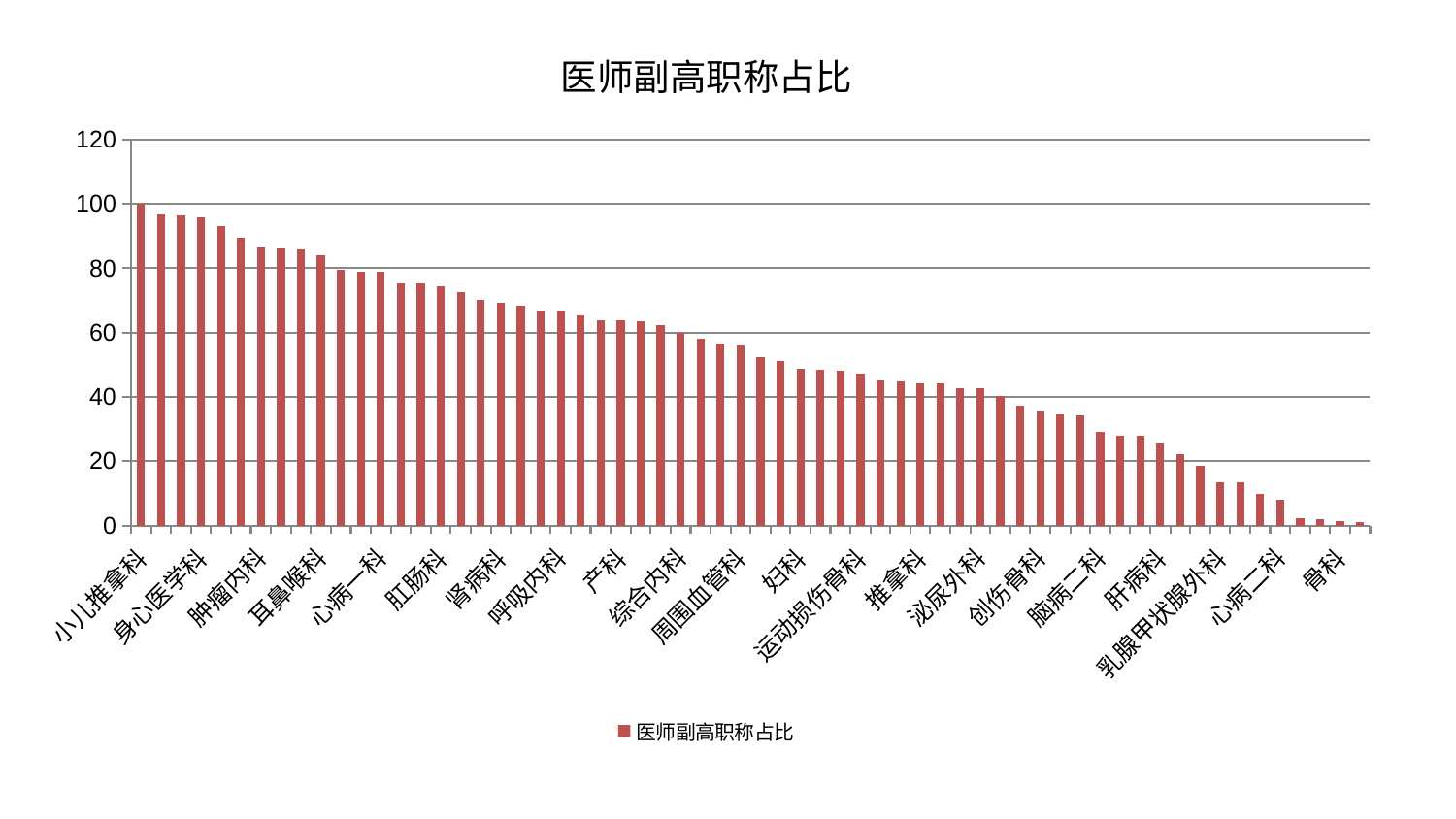

### Chart: 医师副高职称占比

| Category | 医师副高职称占比 |
|---|---|
| 小儿推拿科 | 99.99999999999999 |
| 心病四科 | 96.65922369068258 |
| 胸外科 | 96.44192980831754 |
| 身心医学科 | 95.79061550140078 |
| 针灸科 | 93.07424046376727 |
| 关节骨科 | 89.63143517312217 |
| 肿瘤内科 | 86.44245911226294 |
| 显微骨科 | 86.0912750844393 |
| 眼科 | 85.8655103295347 |
| 耳鼻喉科 | 83.9613821947055 |
| 东区重症医学科 | 79.56043143076649 |
| 中医经典科 | 79.01616138565677 |
| 心病一科 | 78.82583456215005 |
| 老年医学科 | 75.25635908909621 |
| 普通外科 | 75.22400929708134 |
| 肛肠科 | 74.28027830824166 |
| 肝胆外科 | 72.67691300739456 |
| 妇科妇二科合并 | 70.06985281506633 |
| 肾病科 | 69.1845594821877 |
| 重症医学科 | 68.30920872073524 |
| 血液科 | 66.96556642493627 |
| 呼吸内科 | 66.8586691039004 |
| 神经外科 | 65.22386138966841 |
| 西区重症医学科 | 63.91804439797842 |
| 产科 | 63.90962741045937 |
| 妇二科 | 63.57313788361053 |
| 脑病一科 | 62.46962076012346 |
| 综合内科 | 59.920710163448526 |
| 皮肤科 | 58.15045010900337 |
| 脊柱骨科 | 56.68838741532975 |
| 周围血管科 | 55.8479373402022 |
| 内分泌科 | 52.30934737659275 |
| 男科 | 51.120868366910976 |
| 妇科 | 48.7794909111016 |
| 康复科 | 48.57089492990497 |
| 口腔科 | 48.27726724856948 |
| 运动损伤骨科 | 47.186941821407856 |
| 儿科 | 45.08455511210093 |
| 神经内科 | 44.74016667126341 |
| 推拿科 | 44.14267698071851 |
| 医院 | 44.070278342083355 |
| 微创骨科 | 42.62397636515144 |
| 泌尿外科 | 42.61133337295248 |
| 小儿骨科 | 40.40395956625431 |
| 肾脏内科 | 37.22555574858304 |
| 创伤骨科 | 35.480888331847 |
| 东区肾病科 | 34.55580889950154 |
| 心血管内科 | 34.20178572882143 |
| 脑病二科 | 29.25492623562496 |
| 风湿病科 | 27.82227130131187 |
| 脾胃科消化科合并 | 27.77144373891342 |
| 肝病科 | 25.48206419291138 |
| 心病三科 | 22.158211729649768 |
| 中医外治中心 | 18.622905851242898 |
| 乳腺甲状腺外科 | 13.441488120720804 |
| 美容皮肤科 | 13.366602337919387 |
| 脾胃病科 | 9.821231451435276 |
| 心病二科 | 8.087322766539316 |
| 消化内科 | 2.125655347604127 |
| 脑病三科 | 2.022967578038557 |
| 骨科 | 1.2980488113916953 |
| 治未病中心 | 1.0809515687969118 |
180